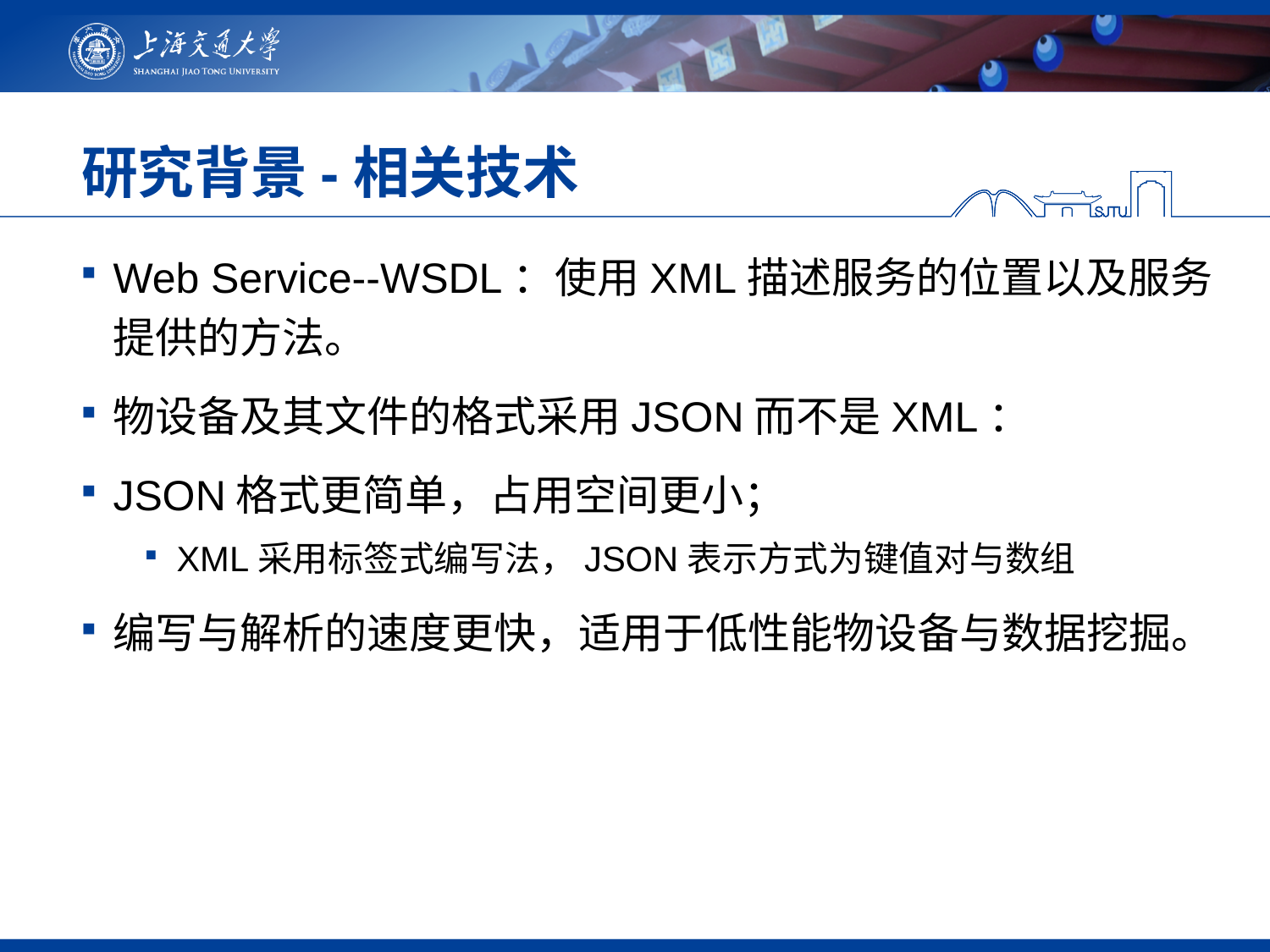

# 研究背景-相关技术
Web Service--WSDL：使用XML描述服务的位置以及服务提供的方法。
物设备及其文件的格式采用JSON而不是XML：
JSON格式更简单，占用空间更小；
XML采用标签式编写法，JSON表示方式为键值对与数组
编写与解析的速度更快，适用于低性能物设备与数据挖掘。